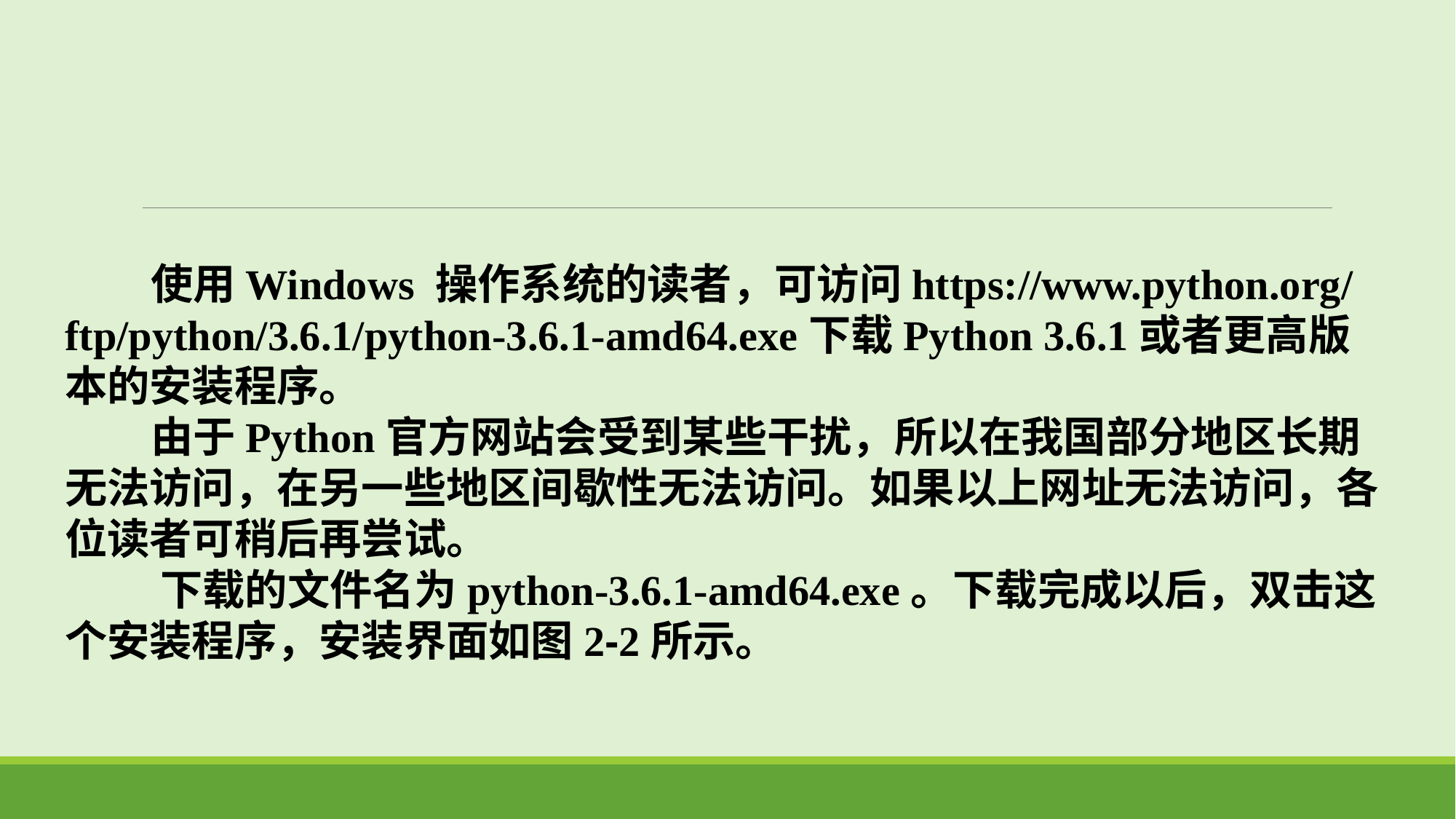

使用Windows 操作系统的读者，可访问https://www.python.org/ ftp/python/3.6.1/python-3.6.1-amd64.exe下载Python 3.6.1或者更高版本的安装程序。
     由于Python官方网站会受到某些干扰，所以在我国部分地区长期无法访问，在另一些地区间歇性无法访问。如果以上网址无法访问，各位读者可稍后再尝试。
      下载的文件名为python-3.6.1-amd64.exe。下载完成以后，双击这个安装程序，安装界面如图2-2所示。